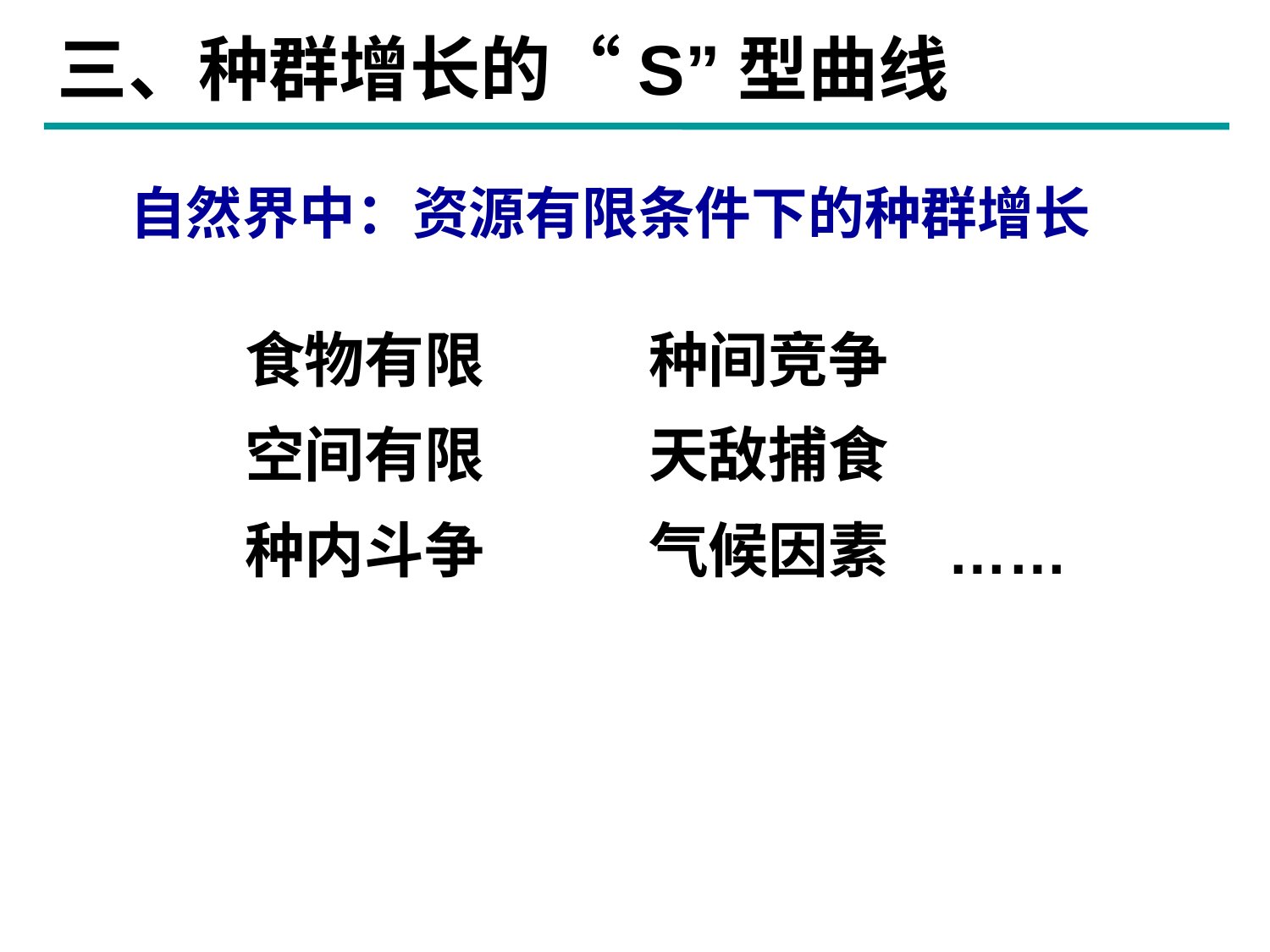

三、种群增长的“S”型曲线
自然界中：资源有限条件下的种群增长
食物有限
种间竞争
天敌捕食
空间有限
气候因素
种内斗争
……